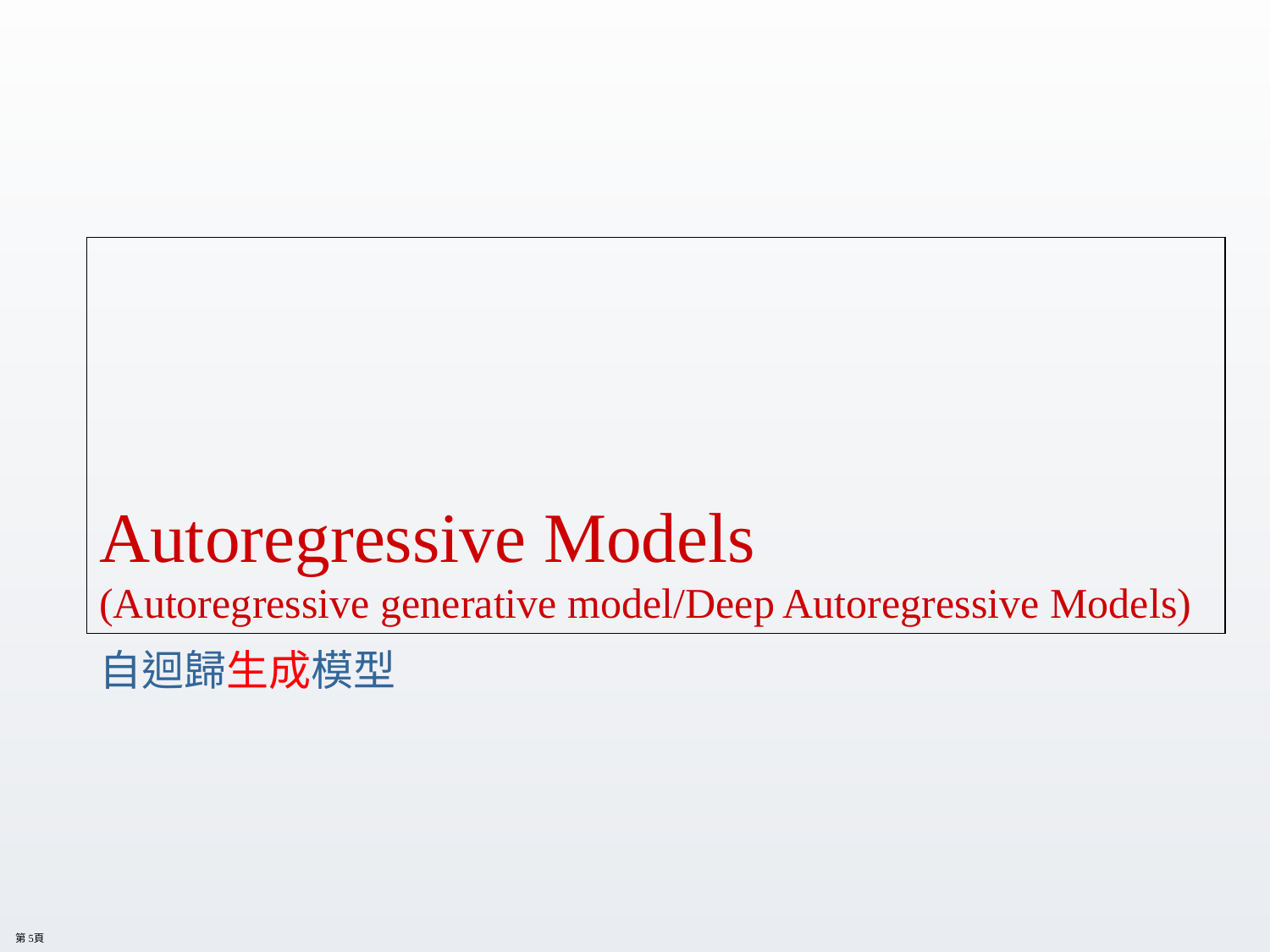

# Autoregressive Models (Autoregressive generative model/Deep Autoregressive Models)
自迴歸生成模型